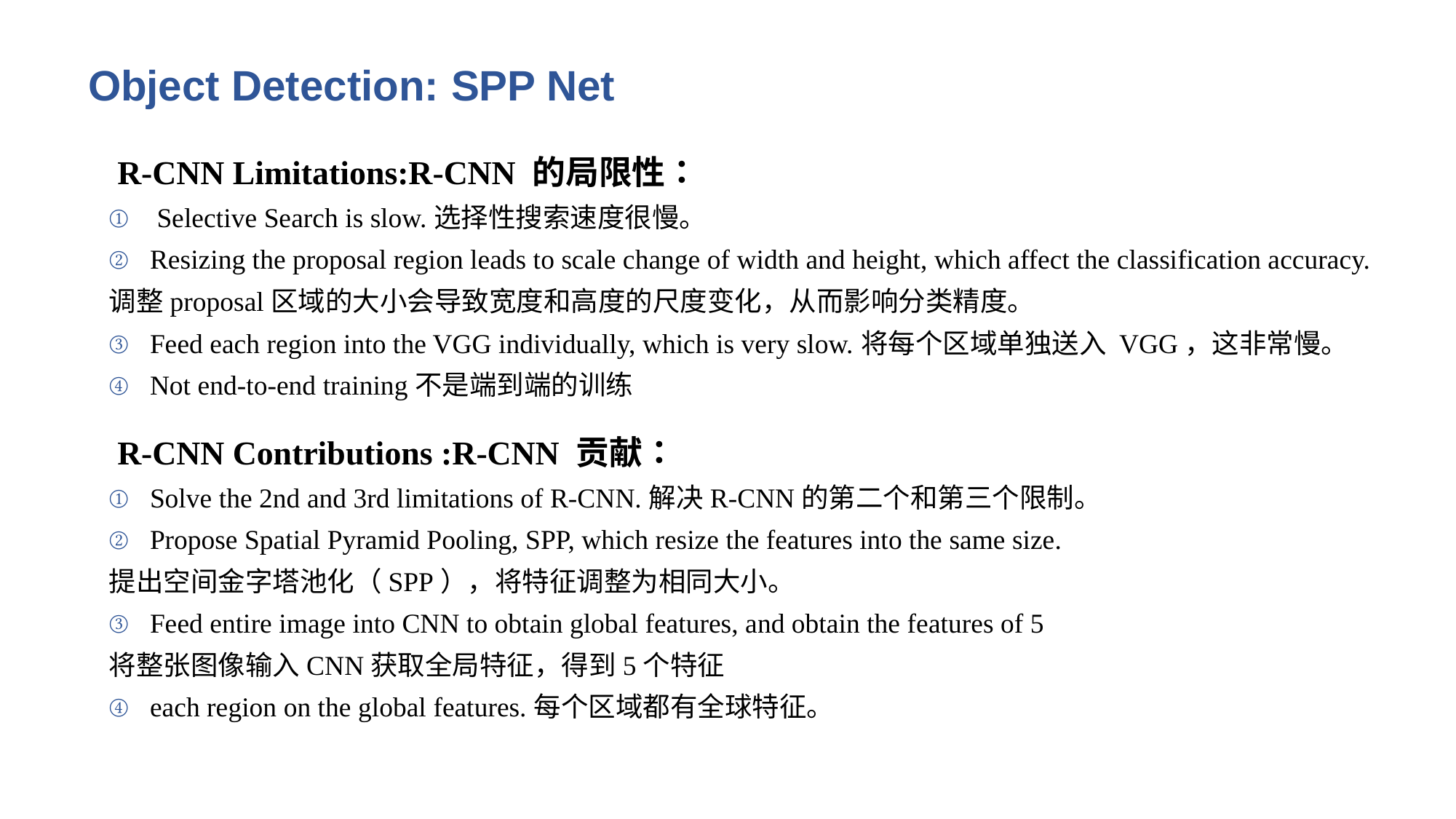

Object Detection: SPP Net
 R-CNN Limitations:R-CNN 的局限性：
 Selective Search is slow.选择性搜索速度很慢。
Resizing the proposal region leads to scale change of width and height, which affect the classification accuracy.
调整proposal区域的大小会导致宽度和高度的尺度变化，从而影响分类精度。
Feed each region into the VGG individually, which is very slow.将每个区域单独送入 VGG，这非常慢。
Not end-to-end training不是端到端的训练
 R-CNN Contributions :R-CNN 贡献：
Solve the 2nd and 3rd limitations of R-CNN.解决R-CNN的第二个和第三个限制。
Propose Spatial Pyramid Pooling, SPP, which resize the features into the same size.
提出空间金字塔池化（SPP），将特征调整为相同大小。
Feed entire image into CNN to obtain global features, and obtain the features of 5
将整张图像输入CNN获取全局特征，得到5个特征
each region on the global features.每个区域都有全球特征。